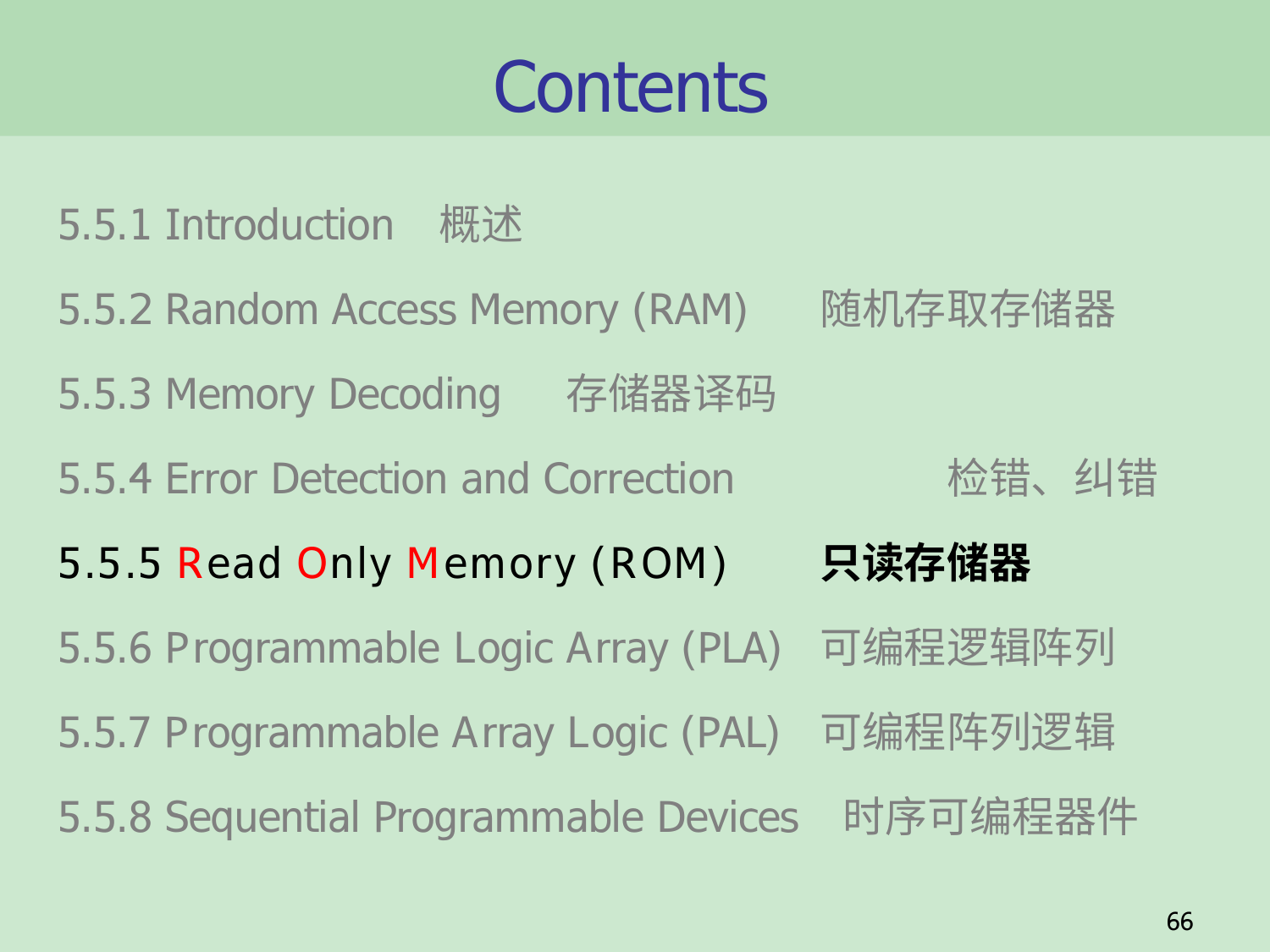

# Contents
5.5.1 Introduction	概述
5.5.2 Random Access Memory (RAM)	随机存取存储器
5.5.3 Memory Decoding 	存储器译码
5.5.4 Error Detection and Correction 		检错、纠错
5.5.5 Read Only Memory (ROM)	只读存储器
5.5.6 Programmable Logic Array (PLA)	可编程逻辑阵列
5.5.7 Programmable Array Logic (PAL)	可编程阵列逻辑
5.5.8 Sequential Programmable Devices	 时序可编程器件
66